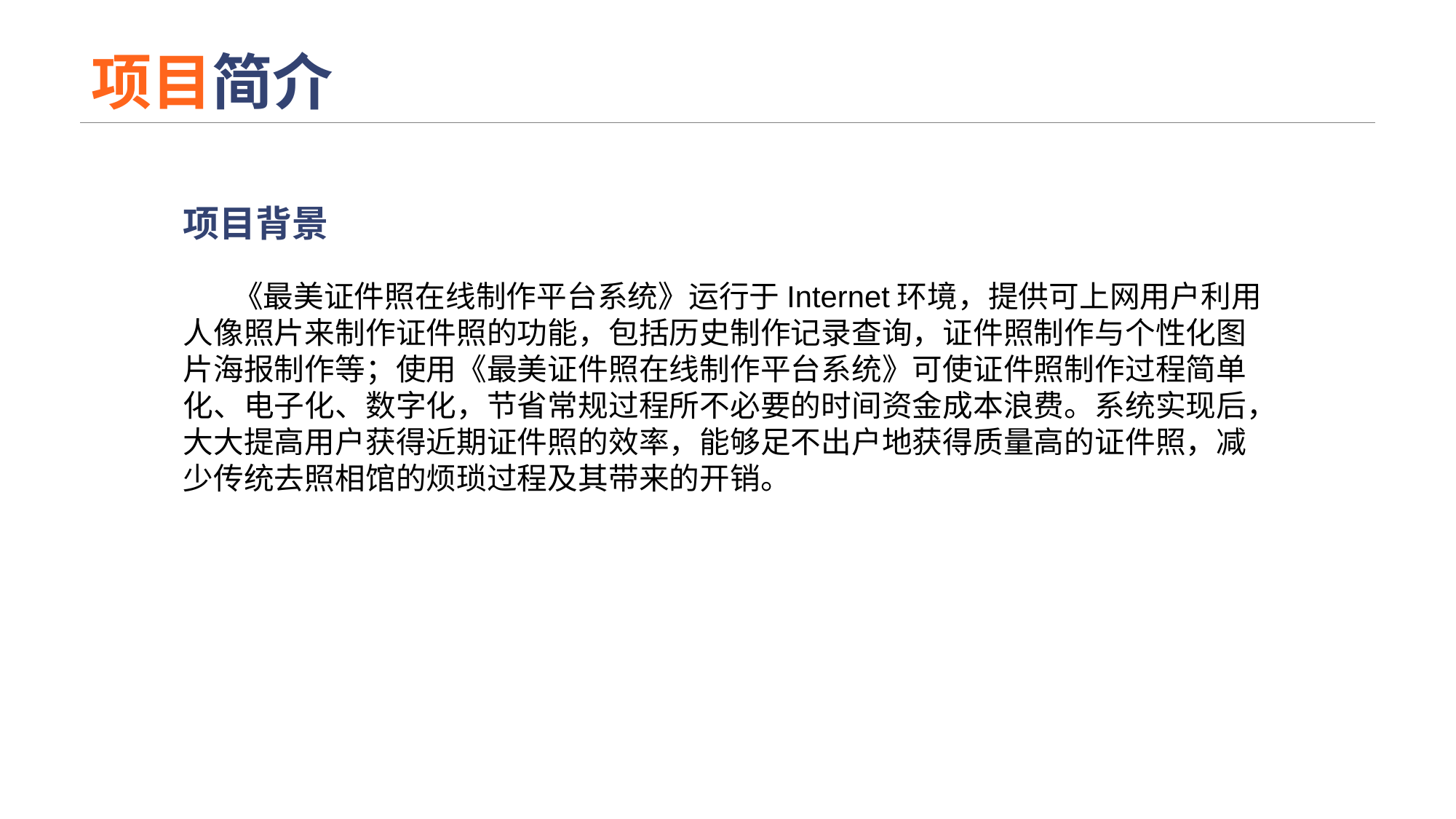

# 项目简介
项目背景

       《最美证件照在线制作平台系统》运行于Internet环境，提供可上网用户利用人像照片来制作证件照的功能，包括历史制作记录查询，证件照制作与个性化图片海报制作等；使用《最美证件照在线制作平台系统》可使证件照制作过程简单化、电子化、数字化，节省常规过程所不必要的时间资金成本浪费。系统实现后，大大提高用户获得近期证件照的效率，能够足不出户地获得质量高的证件照，减少传统去照相馆的烦琐过程及其带来的开销。